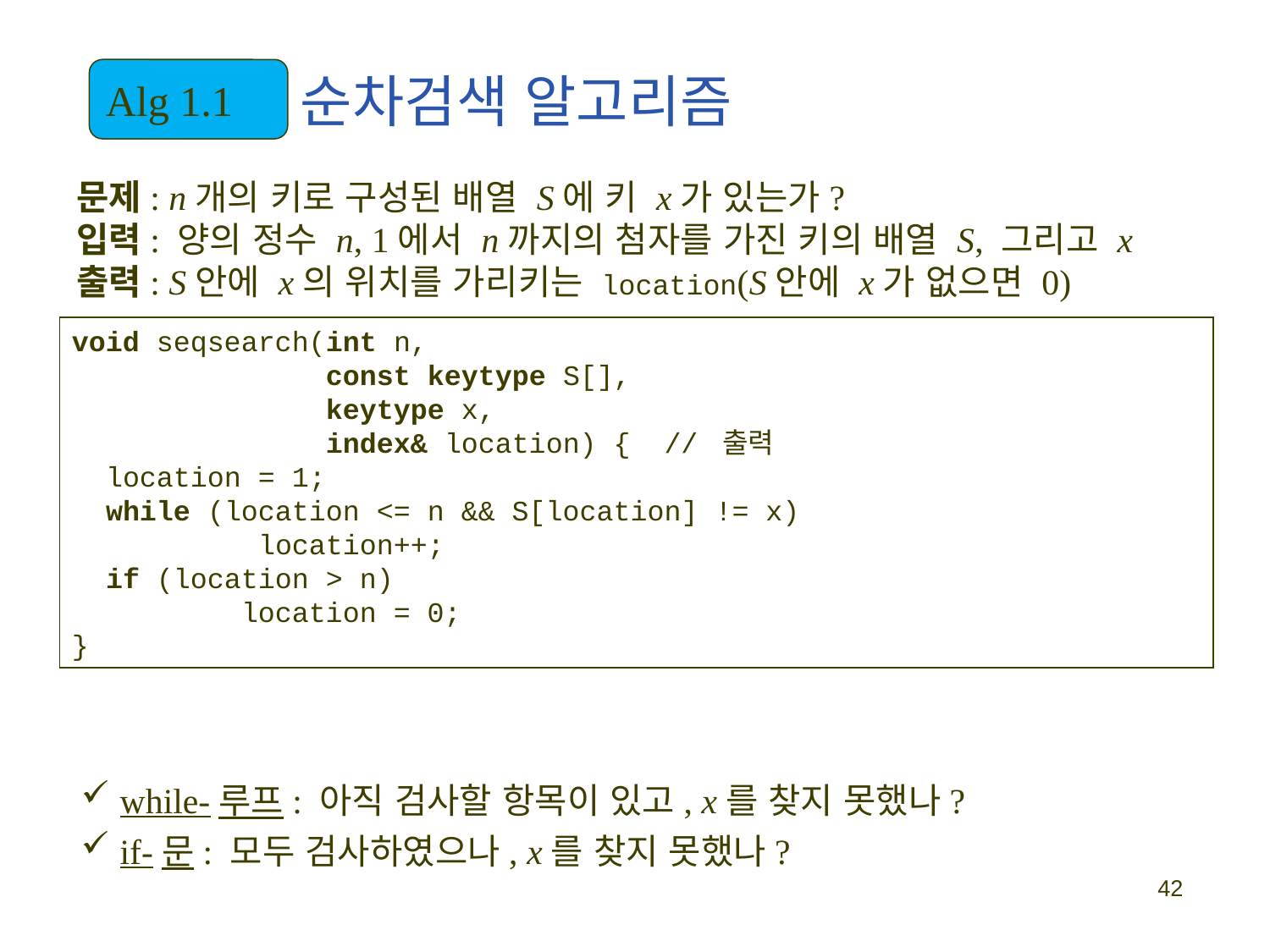

Alg 1.1
순차검색 알고리즘
문제: n개의 키로 구성된 배열 S에 키 x가 있는가?
입력: 양의 정수 n, 1에서 n까지의 첨자를 가진 키의 배열 S, 그리고 x
출력: S안에 x의 위치를 가리키는 location(S안에 x가 없으면 0)
void seqsearch(int n,
               const keytype S[],
               keytype x,
               index& location) {  // 출력
  location = 1;
  while (location <= n && S[location] != x)
           location++;
  if (location > n)
          location = 0;
}

 while-루프: 아직 검사할 항목이 있고, x를 찾지 못했나?
 if-문: 모두 검사하였으나, x를 찾지 못했나?
42